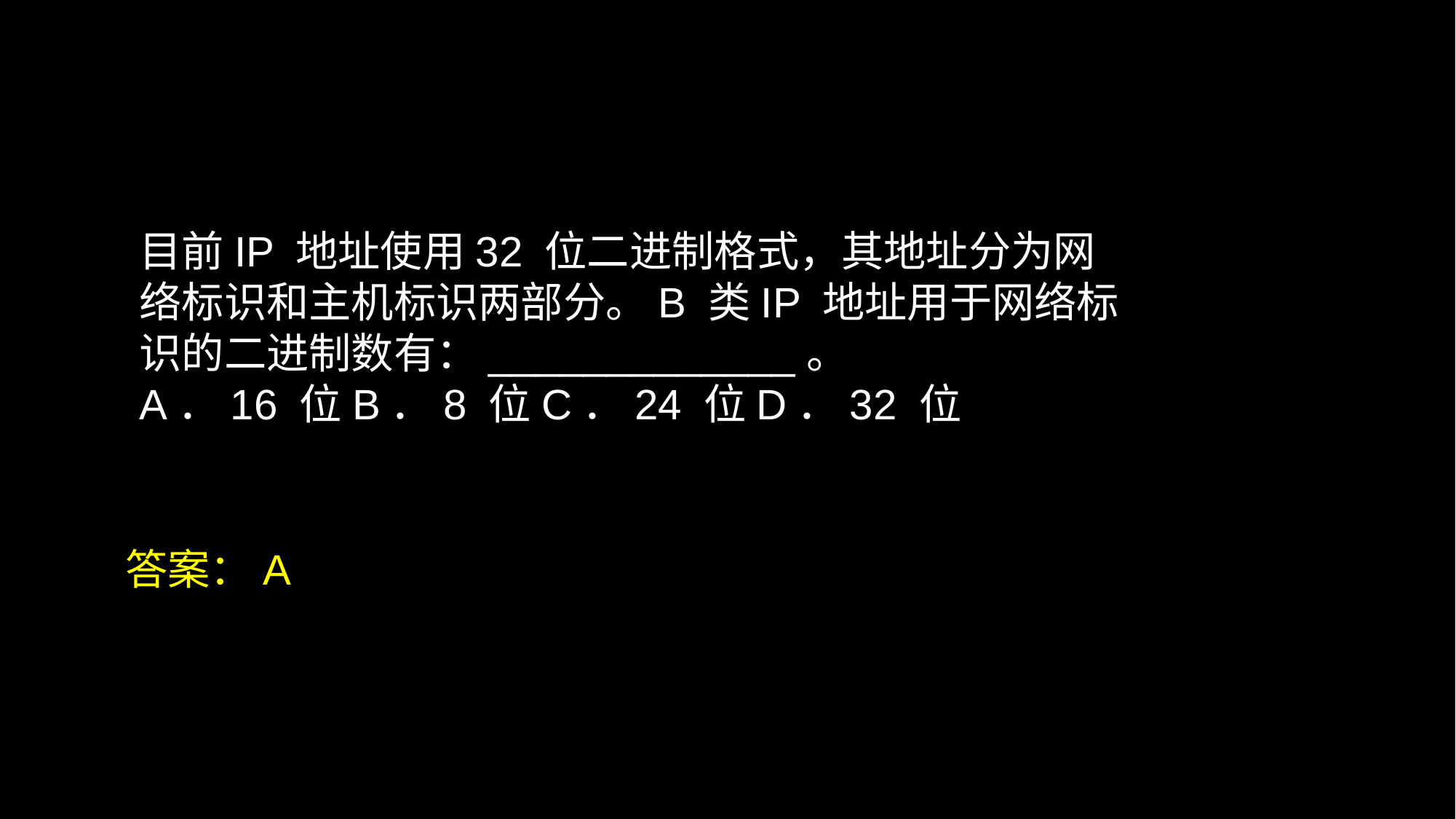

# 目前IP 地址使用32 位二进制格式，其地址分为网络标识和主机标识两部分。B 类IP 地址用于网络标识的二进制数有：_____________。 A．16 位B．8 位C．24 位D．32 位
答案：A